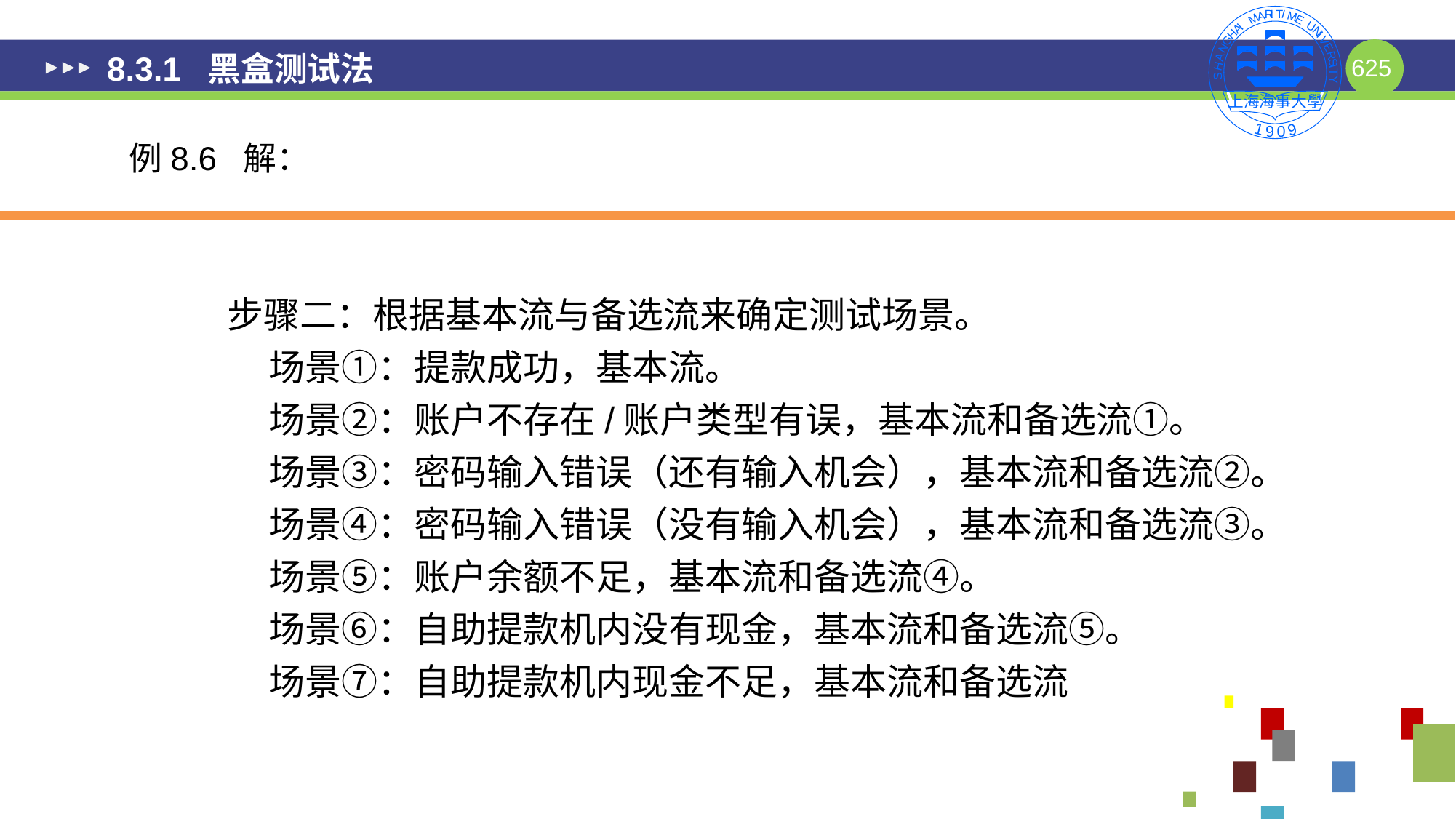

# 8.3.1  黑盒测试法
例8.6  解：

步骤二：根据基本流与备选流来确定测试场景。
    场景①：提款成功，基本流。
    场景②：账户不存在/账户类型有误，基本流和备选流①。
    场景③：密码输入错误（还有输入机会），基本流和备选流②。
    场景④：密码输入错误（没有输入机会），基本流和备选流③。
    场景⑤：账户余额不足，基本流和备选流④。
    场景⑥：自助提款机内没有现金，基本流和备选流⑤。
    场景⑦：自助提款机内现金不足，基本流和备选流

625